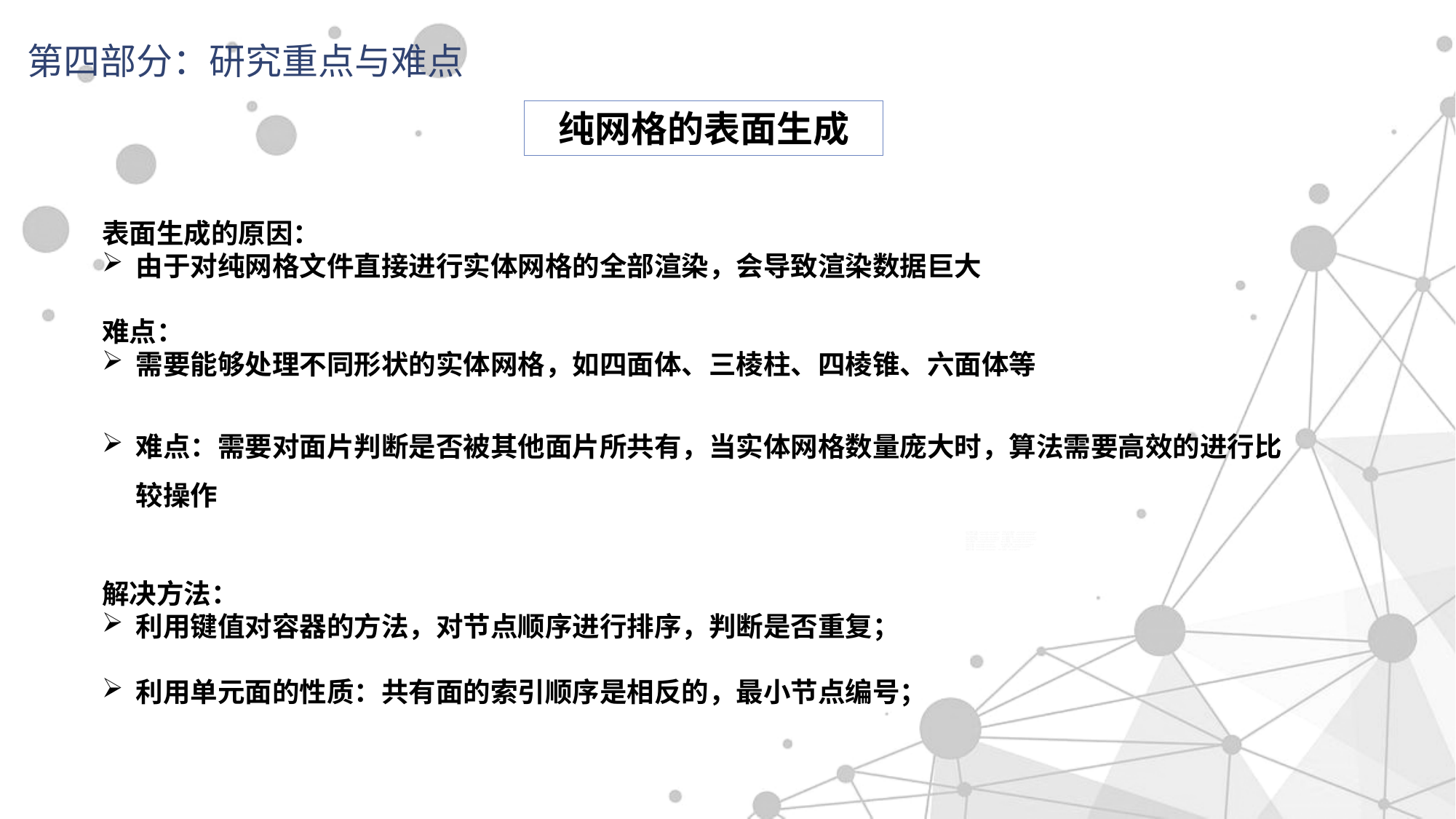

第四部分：研究重点与难点
纯网格的表面生成
表面生成的原因：
由于对纯网格文件直接进行实体网格的全部渲染，会导致渲染数据巨大

难点：
需要能够处理不同形状的实体网格，如四面体、三棱柱、四棱锥、六面体等

难点：需要对面片判断是否被其他面片所共有，当实体网格数量庞大时，算法需要高效的进行比较操作

解决方法：
利用键值对容器的方法，对节点顺序进行排序，判断是否重复；

利用单元面的性质：共有面的索引顺序是相反的，最小节点编号；